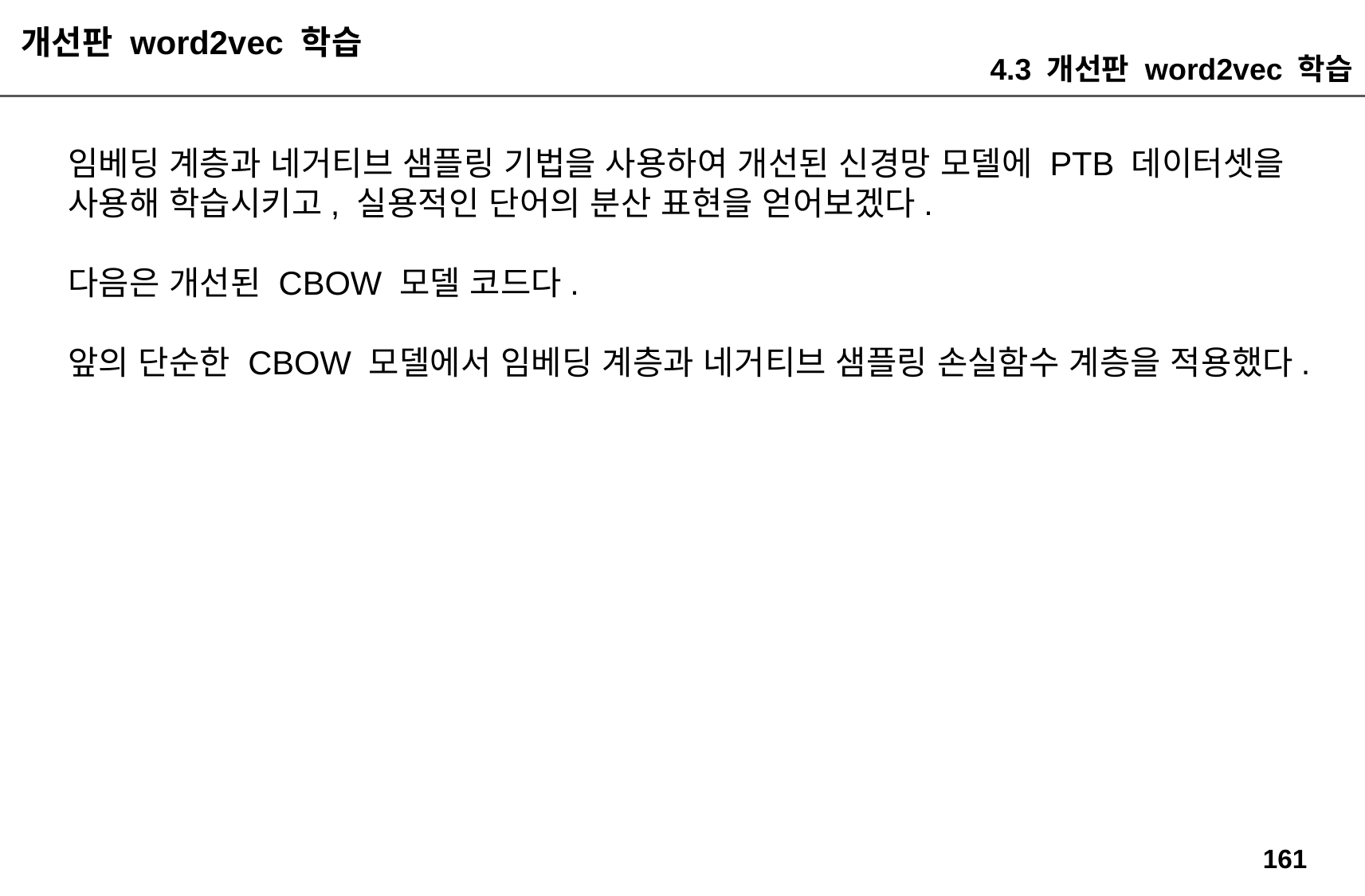

개선판 word2vec 학습
4.3 개선판 word2vec 학습
임베딩 계층과 네거티브 샘플링 기법을 사용하여 개선된 신경망 모델에 PTB 데이터셋을
사용해 학습시키고, 실용적인 단어의 분산 표현을 얻어보겠다.

다음은 개선된 CBOW 모델 코드다.

앞의 단순한 CBOW 모델에서 임베딩 계층과 네거티브 샘플링 손실함수 계층을 적용했다.